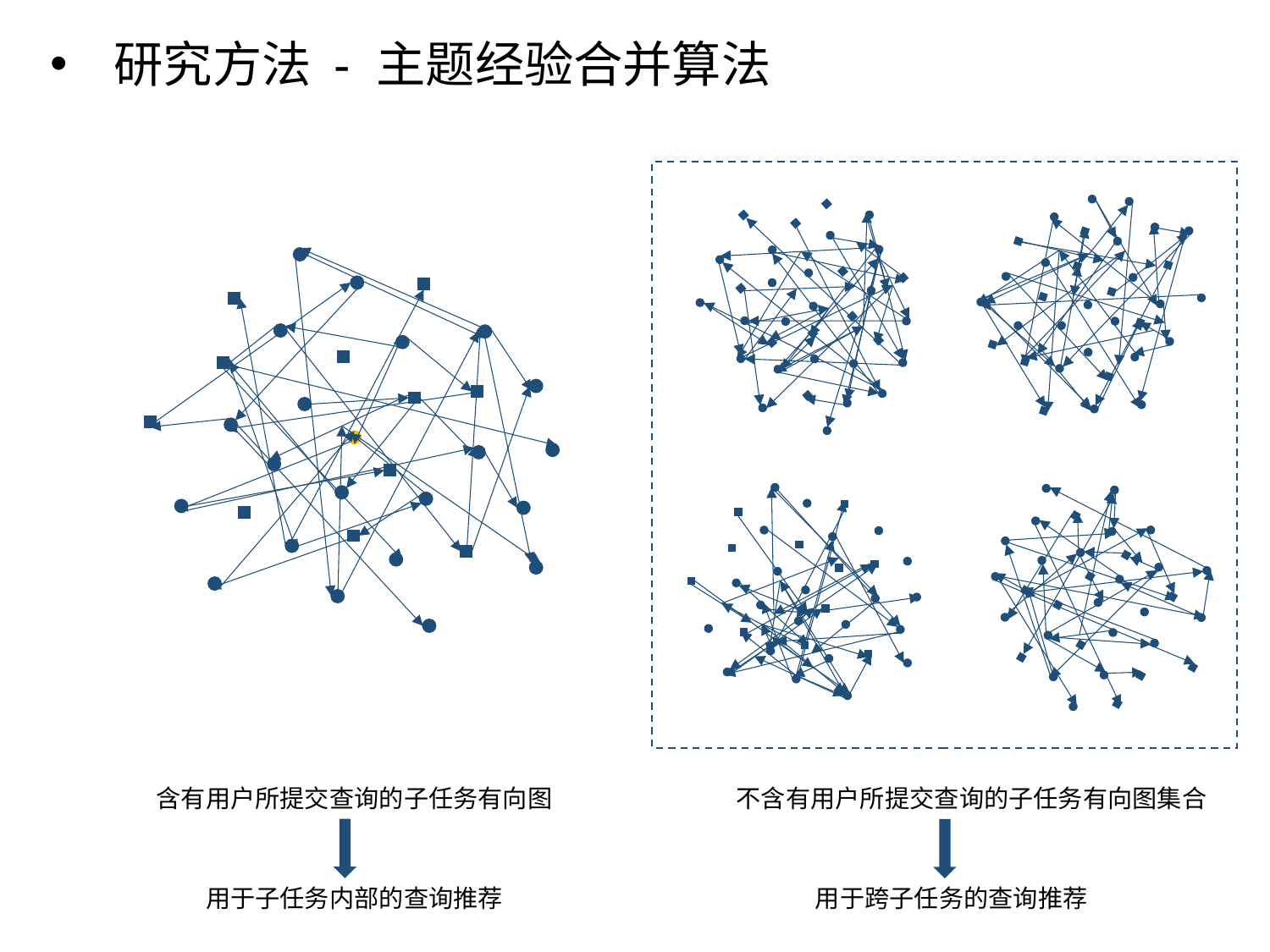

研究方法 - 主题经验合并算法

含有用户所提交查询的子任务有向图
不含有用户所提交查询的子任务有向图集合

用于子任务内部的查询推荐

用于跨子任务的查询推荐